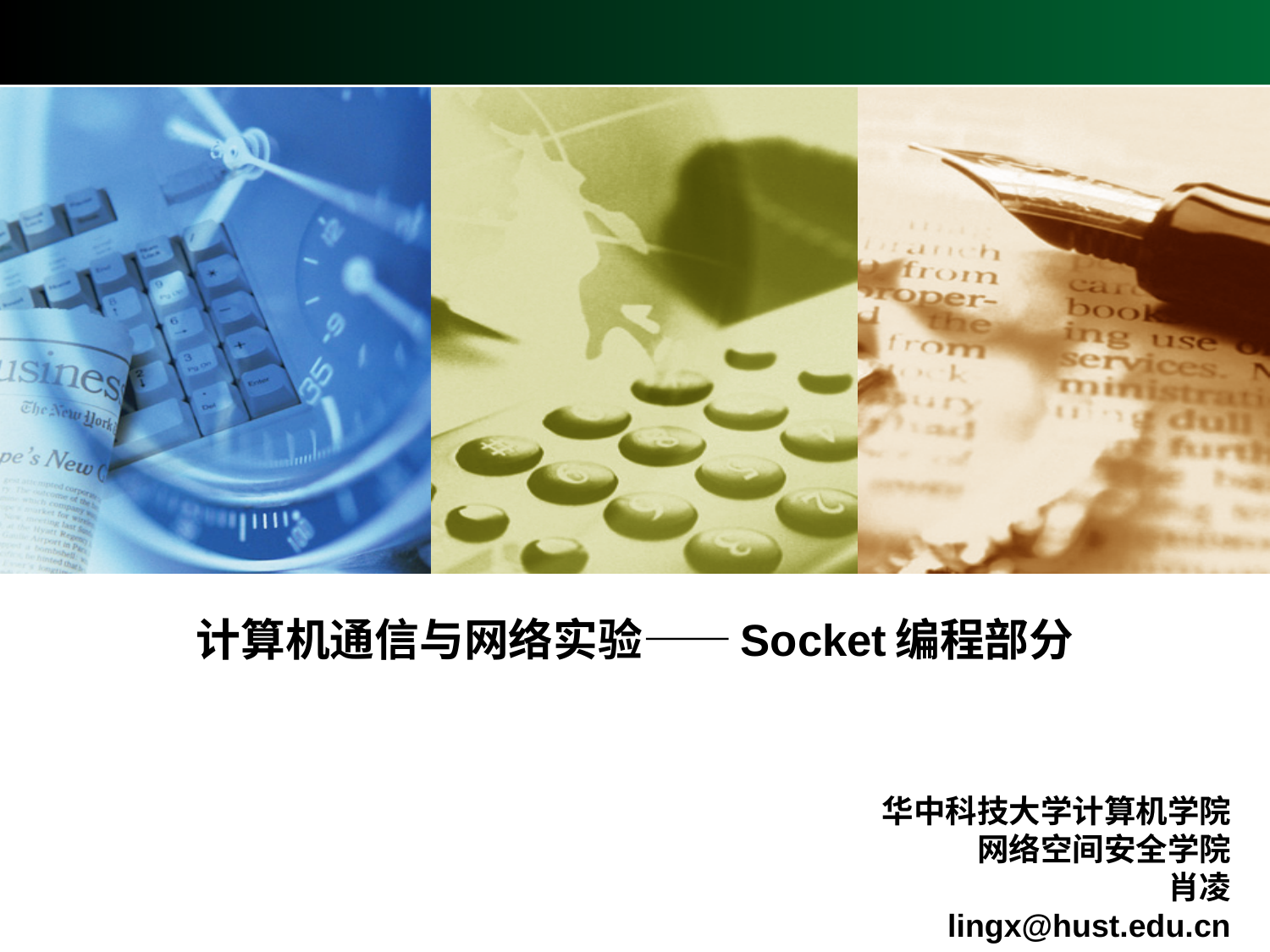

# 计算机通信与网络实验——Socket编程部分
华中科技大学计算机学院
网络空间安全学院
肖凌
lingx@hust.edu.cn